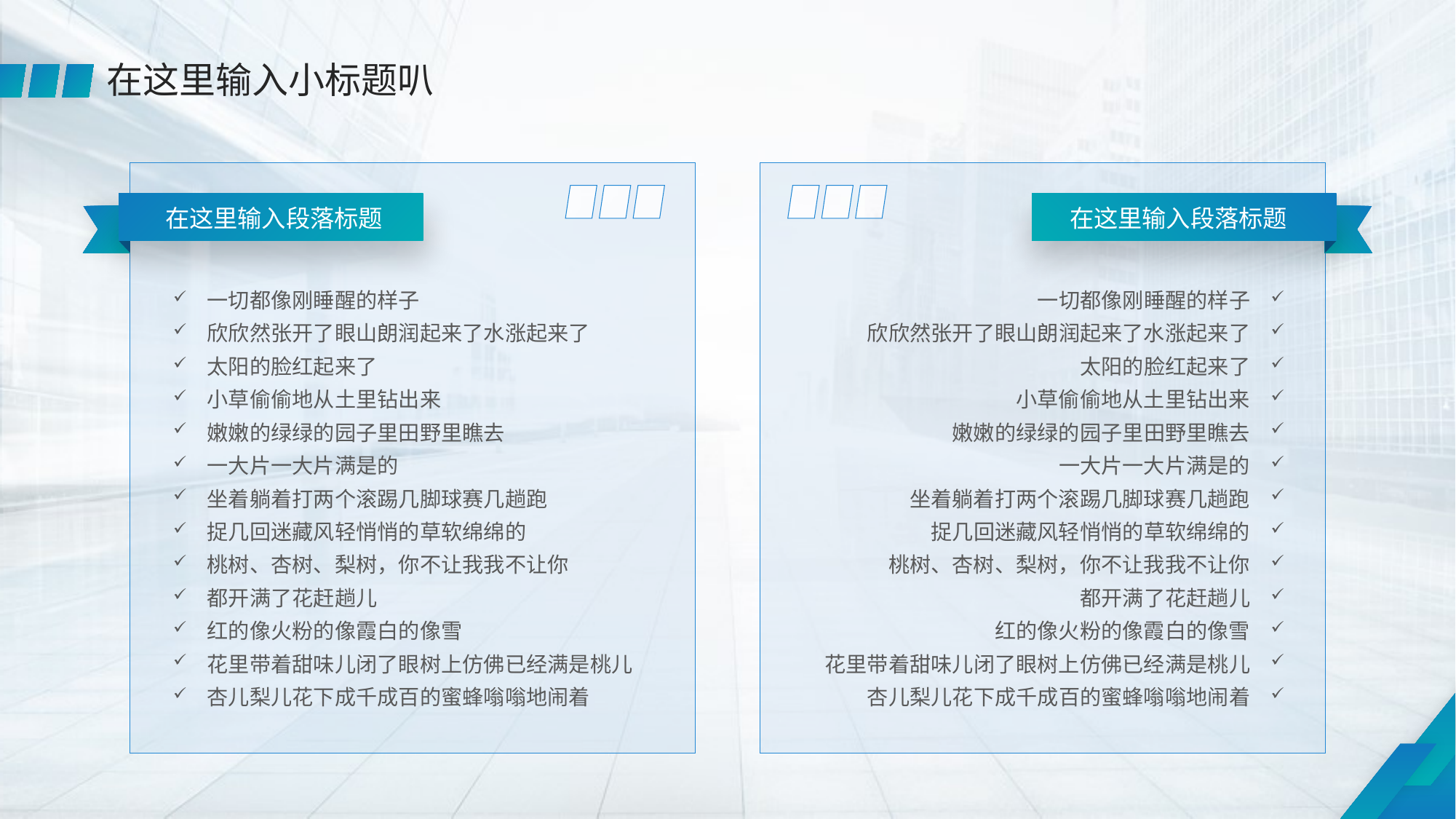

在这里输入小标题叭

在这里输入段落标题
在这里输入段落标题
一切都像刚睡醒的样子
欣欣然张开了眼山朗润起来了水涨起来了
太阳的脸红起来了
小草偷偷地从土里钻出来
嫩嫩的绿绿的园子里田野里瞧去
一大片一大片满是的
坐着躺着打两个滚踢几脚球赛几趟跑
捉几回迷藏风轻悄悄的草软绵绵的
桃树、杏树、梨树，你不让我我不让你
都开满了花赶趟儿
红的像火粉的像霞白的像雪
花里带着甜味儿闭了眼树上仿佛已经满是桃儿
杏儿梨儿花下成千成百的蜜蜂嗡嗡地闹着
一切都像刚睡醒的样子
欣欣然张开了眼山朗润起来了水涨起来了
太阳的脸红起来了
小草偷偷地从土里钻出来
嫩嫩的绿绿的园子里田野里瞧去
一大片一大片满是的
坐着躺着打两个滚踢几脚球赛几趟跑
捉几回迷藏风轻悄悄的草软绵绵的
桃树、杏树、梨树，你不让我我不让你
都开满了花赶趟儿
红的像火粉的像霞白的像雪
花里带着甜味儿闭了眼树上仿佛已经满是桃儿
杏儿梨儿花下成千成百的蜜蜂嗡嗡地闹着